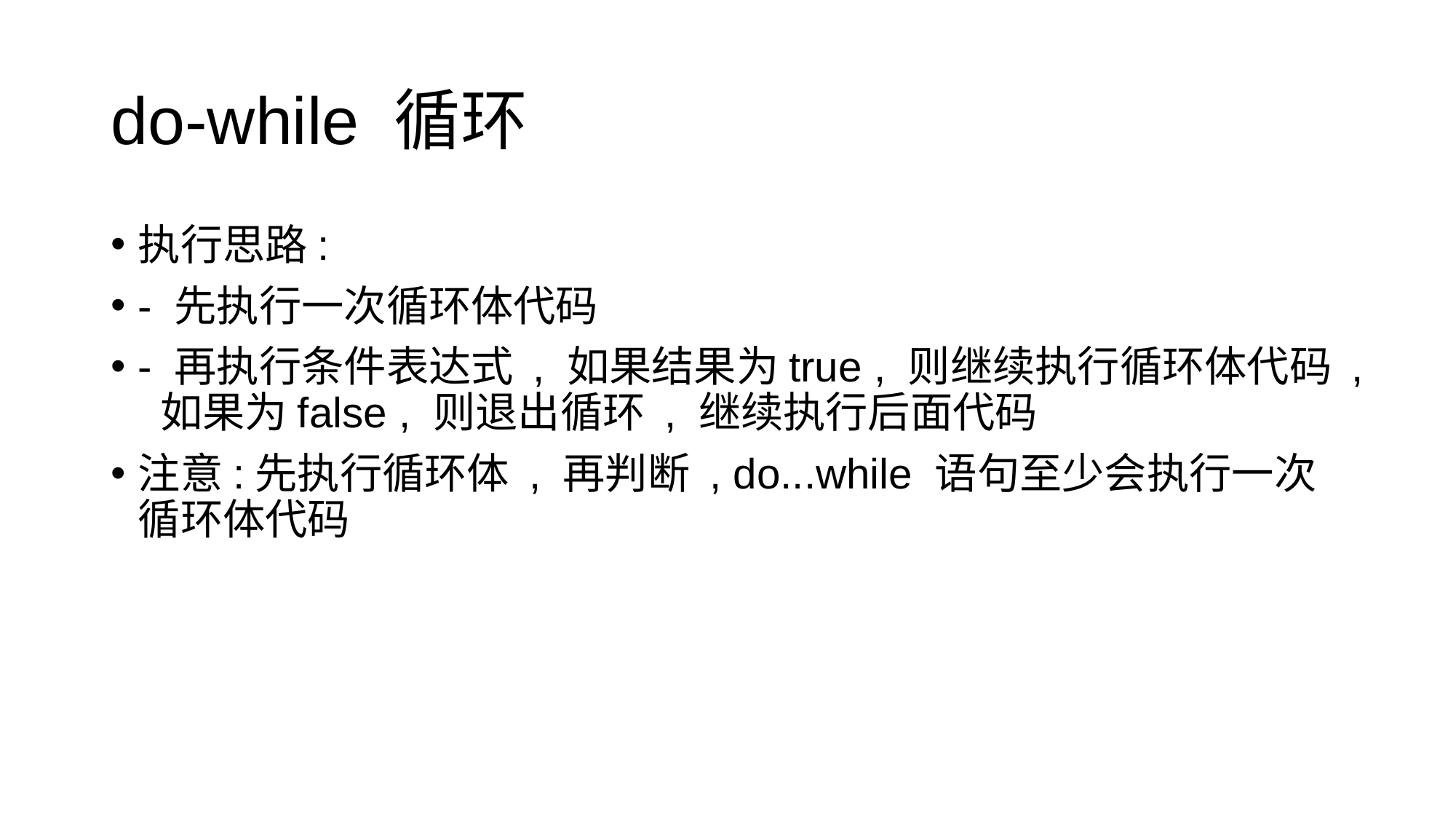

# do-while 循环
执行思路:
- 先执行一次循环体代码
- 再执行条件表达式 , 如果结果为true , 则继续执行循环体代码 , 如果为false , 则退出循环 , 继续执行后面代码
注意:先执行循环体 , 再判断 , do...while 语句至少会执行一次循环体代码